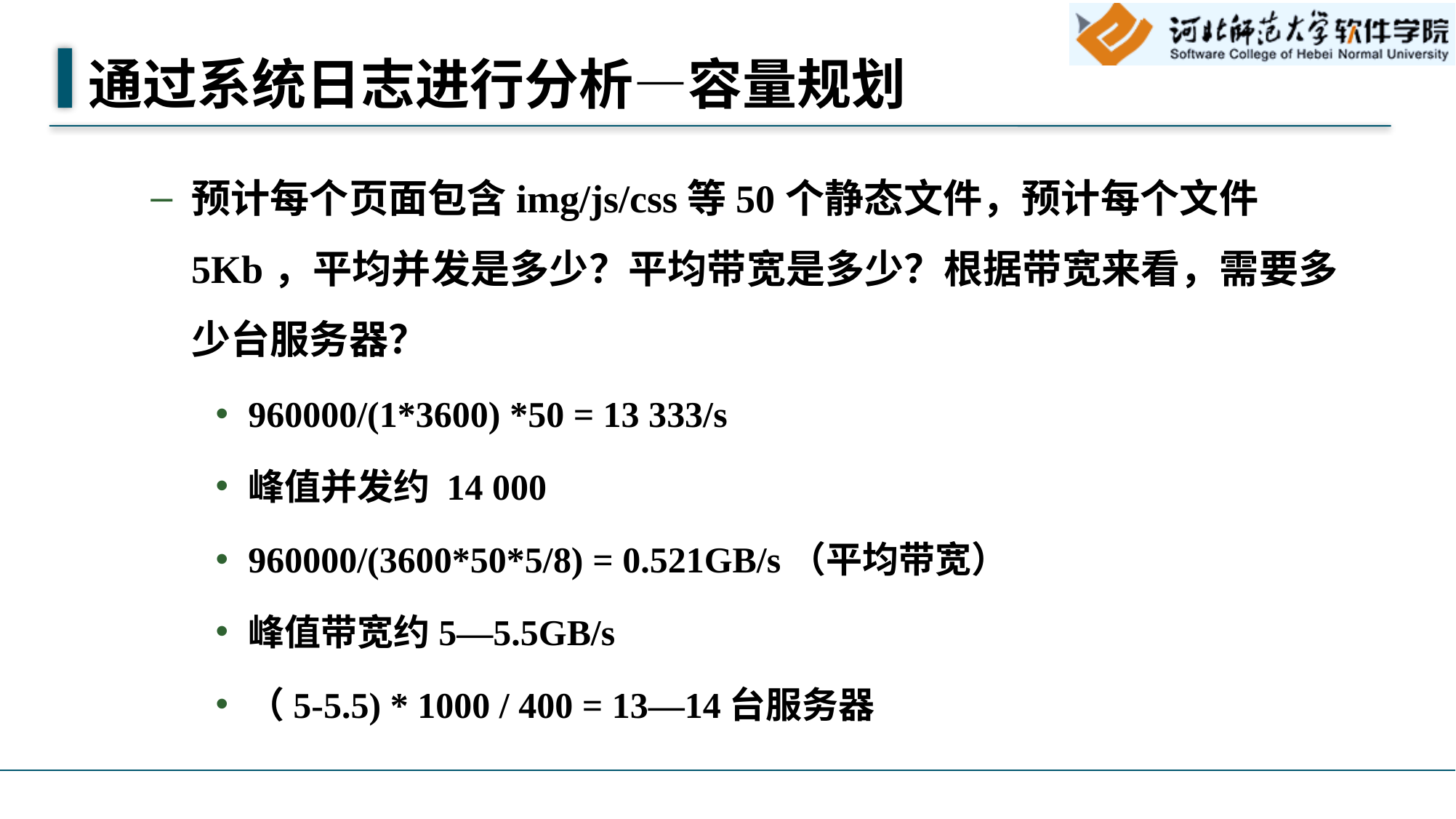

# 通过系统日志进行分析—容量规划
预计每个页面包含img/js/css等50个静态文件，预计每个文件5Kb，平均并发是多少？平均带宽是多少？根据带宽来看，需要多少台服务器？
960000/(1*3600) *50 = 13 333/s
峰值并发约 14 000
960000/(3600*50*5/8) = 0.521GB/s（平均带宽）
峰值带宽约5—5.5GB/s
（5-5.5) * 1000 / 400 = 13—14台服务器